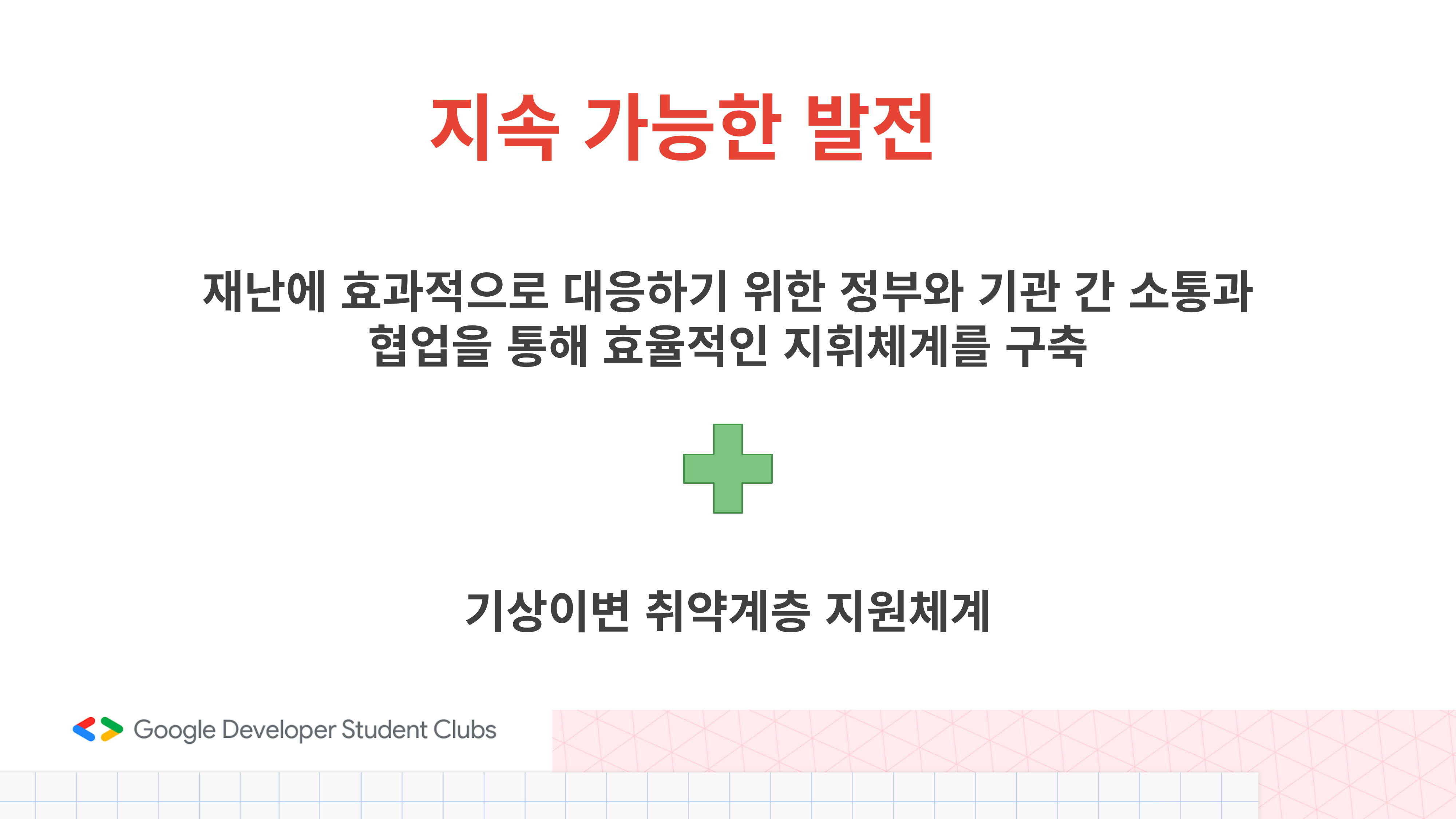

지속 가능한 발전
재난에 효과적으로 대응하기 위한 정부와 기관 간 소통과 협업을 통해 효율적인 지휘체계를 구축

기상이변 취약계층 지원체계